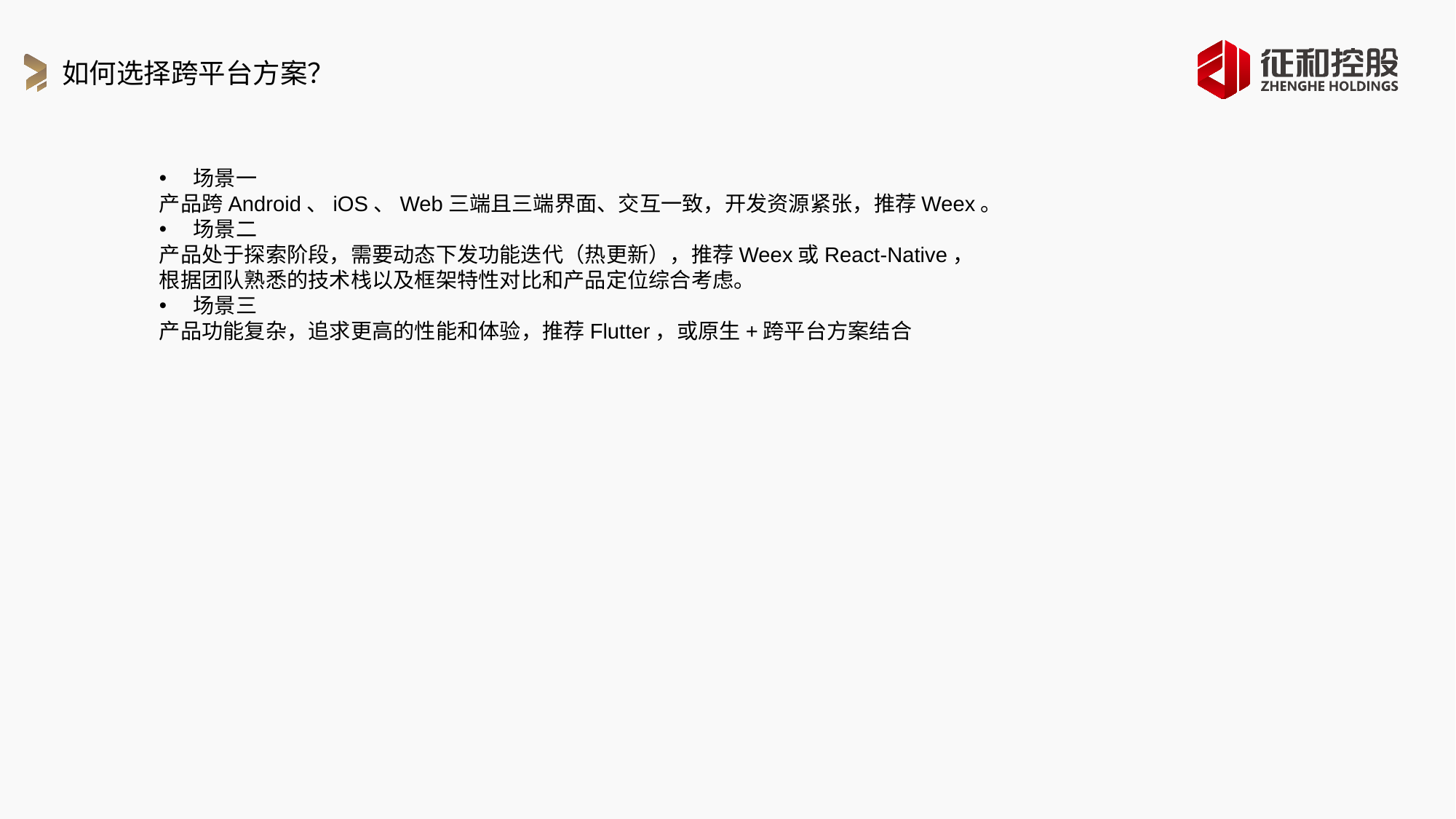

如何选择跨平台方案？
场景一
产品跨Android、iOS、Web三端且三端界面、交互一致，开发资源紧张，推荐Weex。
场景二
产品处于探索阶段，需要动态下发功能迭代（热更新），推荐Weex或React-Native，
根据团队熟悉的技术栈以及框架特性对比和产品定位综合考虑。
场景三
产品功能复杂，追求更高的性能和体验，推荐Flutter，或原生+跨平台方案结合